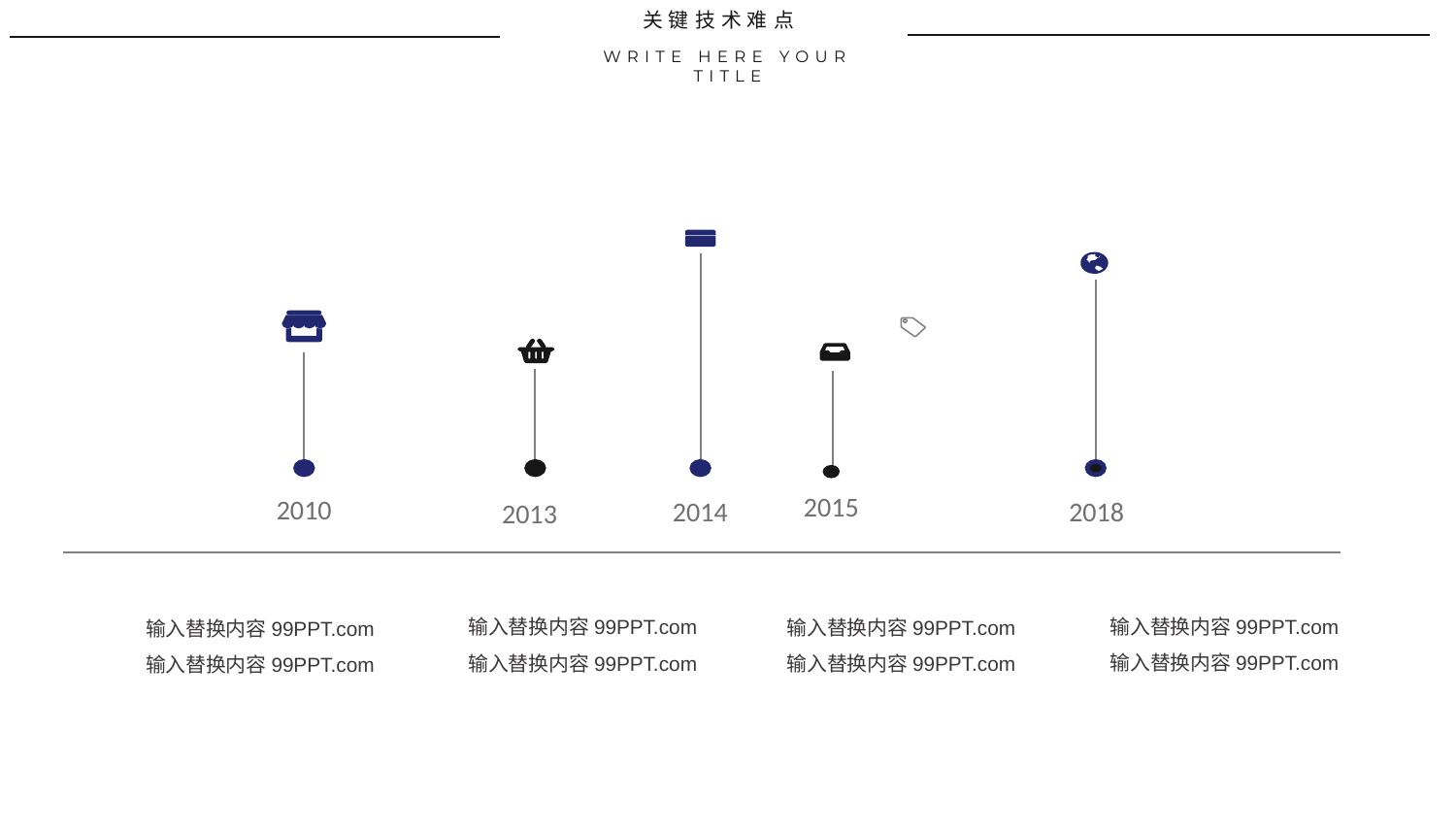

关键技术难点
WRITE HERE YOUR TITLE

2015
2010
2014
2018
2013
输入替换内容99PPT.com
输入替换内容99PPT.com
输入替换内容99PPT.com
输入替换内容99PPT.com
输入替换内容99PPT.com
输入替换内容99PPT.com
输入替换内容99PPT.com
输入替换内容99PPT.com